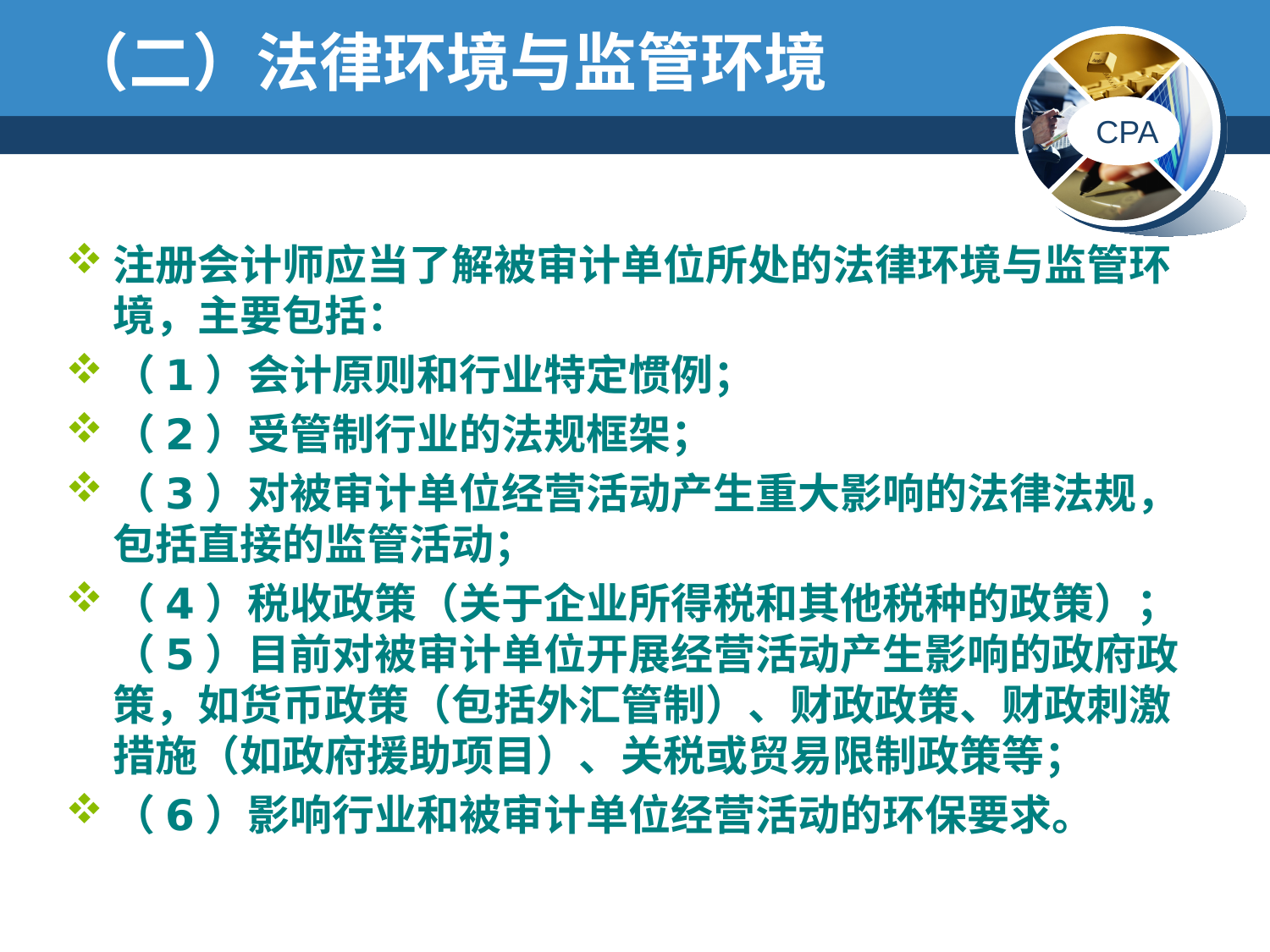

# （二）法律环境与监管环境
注册会计师应当了解被审计单位所处的法律环境与监管环境，主要包括：
（1）会计原则和行业特定惯例；
（2）受管制行业的法规框架；
（3）对被审计单位经营活动产生重大影响的法律法规，包括直接的监管活动；
（4）税收政策（关于企业所得税和其他税种的政策）；（5）目前对被审计单位开展经营活动产生影响的政府政策，如货币政策（包括外汇管制）、财政政策、财政刺激措施（如政府援助项目）、关税或贸易限制政策等；
（6）影响行业和被审计单位经营活动的环保要求。